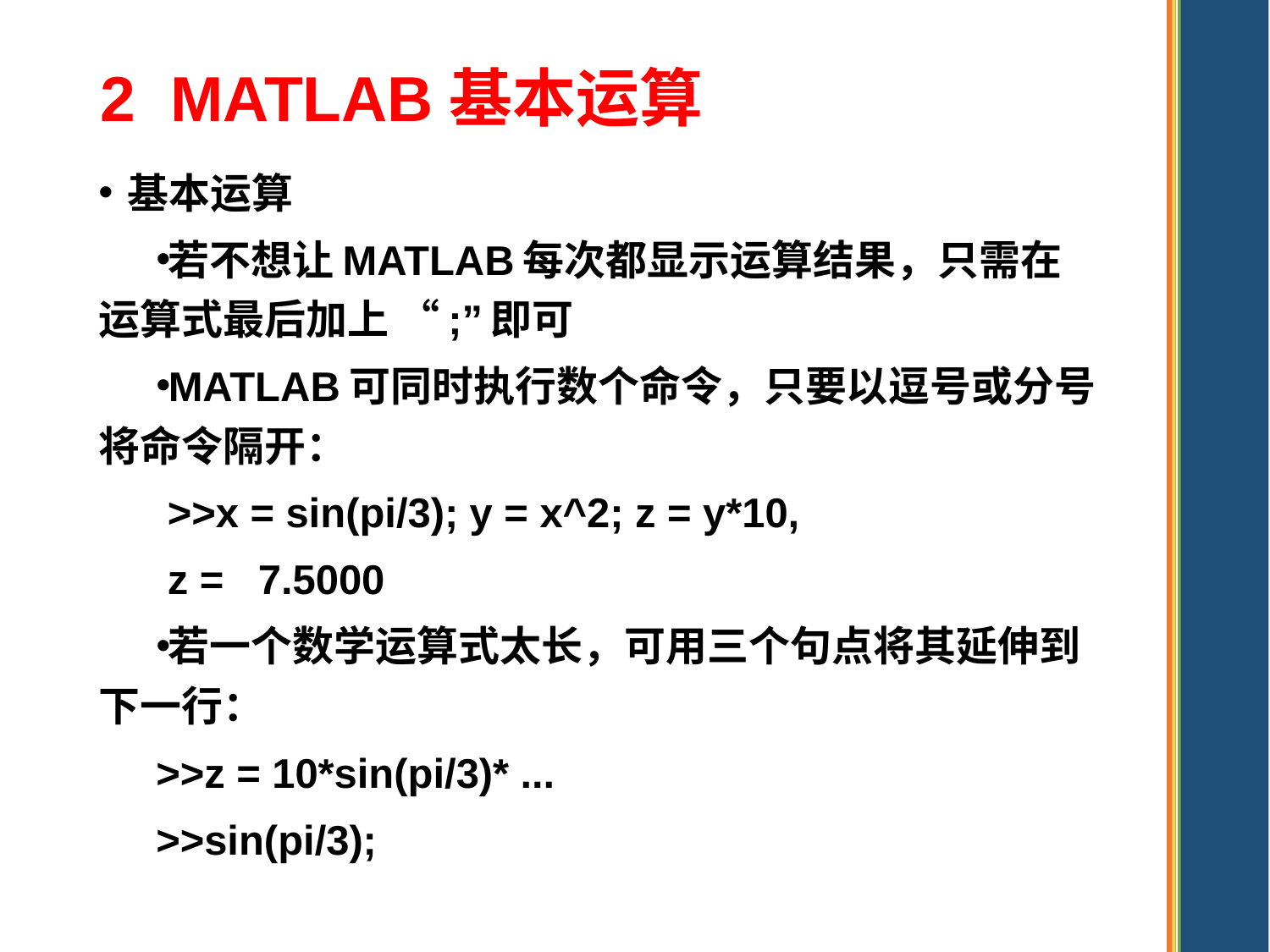

# 2  MATLAB基本运算
基本运算
若不想让MATLAB每次都显示运算结果，只需在运算式最后加上 “;”即可
MATLAB可同时执行数个命令，只要以逗号或分号将命令隔开：
 >>x = sin(pi/3); y = x^2; z = y*10,
 z =   7.5000
若一个数学运算式太长，可用三个句点将其延伸到下一行：
>>z = 10*sin(pi/3)* ...
>>sin(pi/3);